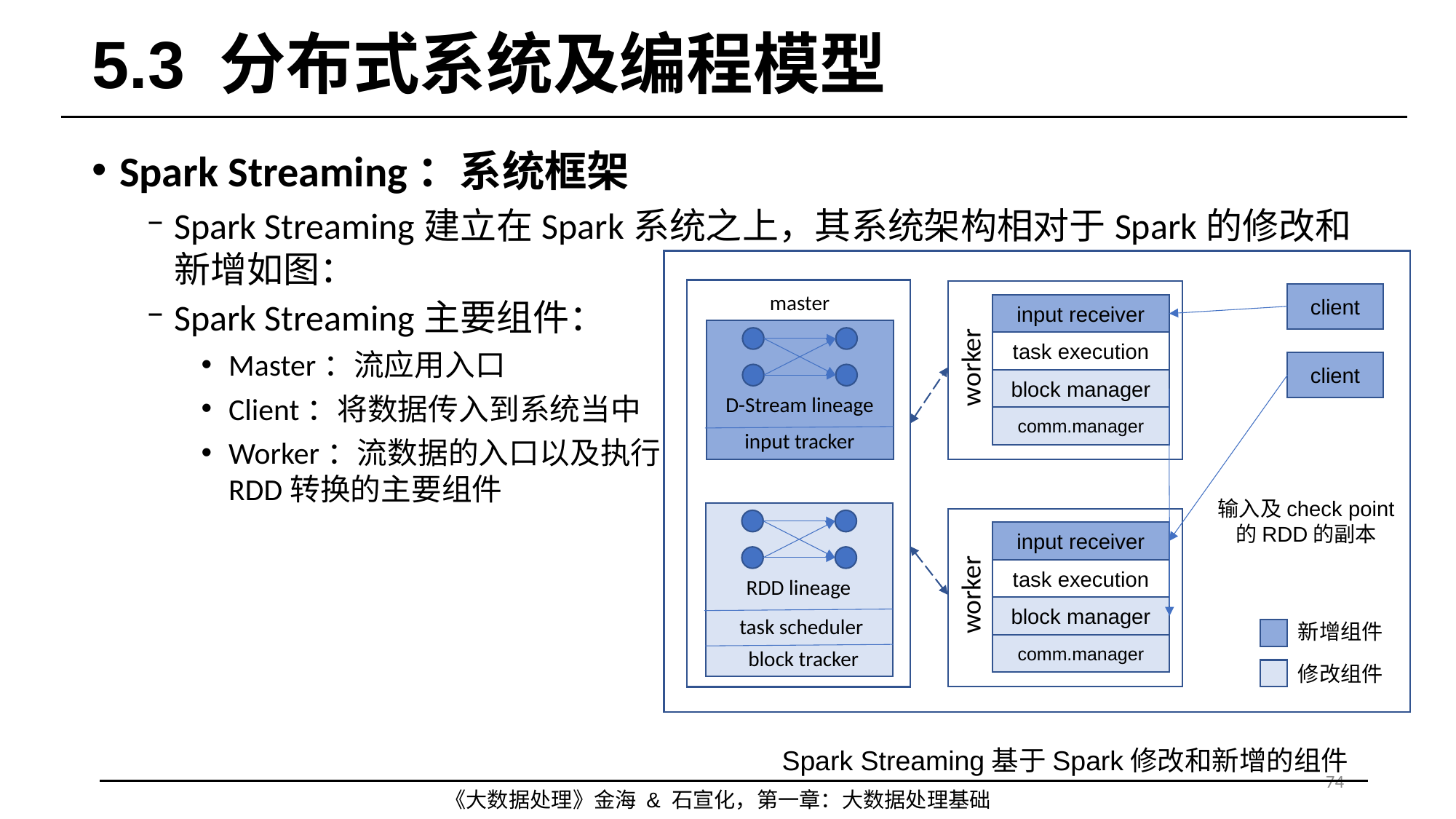

# 5.3 分布式系统及编程模型
Spark Streaming：系统框架
Spark Streaming建立在Spark系统之上，其系统架构相对于Spark的修改和新增如图：

input receiver
task execution
worker
block manager
comm.manager
master
client
Spark Streaming主要组件：
Master：流应用入口
Client：将数据传入到系统当中
Worker：流数据的入口以及执行RDD转换的主要组件

D-Stream lineage
input tracker
client
输入及check point
的RDD的副本

RDD lineage
task scheduler
block tracker

input receiver
task execution
worker
block manager
comm.manager
新增组件

修改组件

Spark Streaming基于Spark修改和新增的组件
74